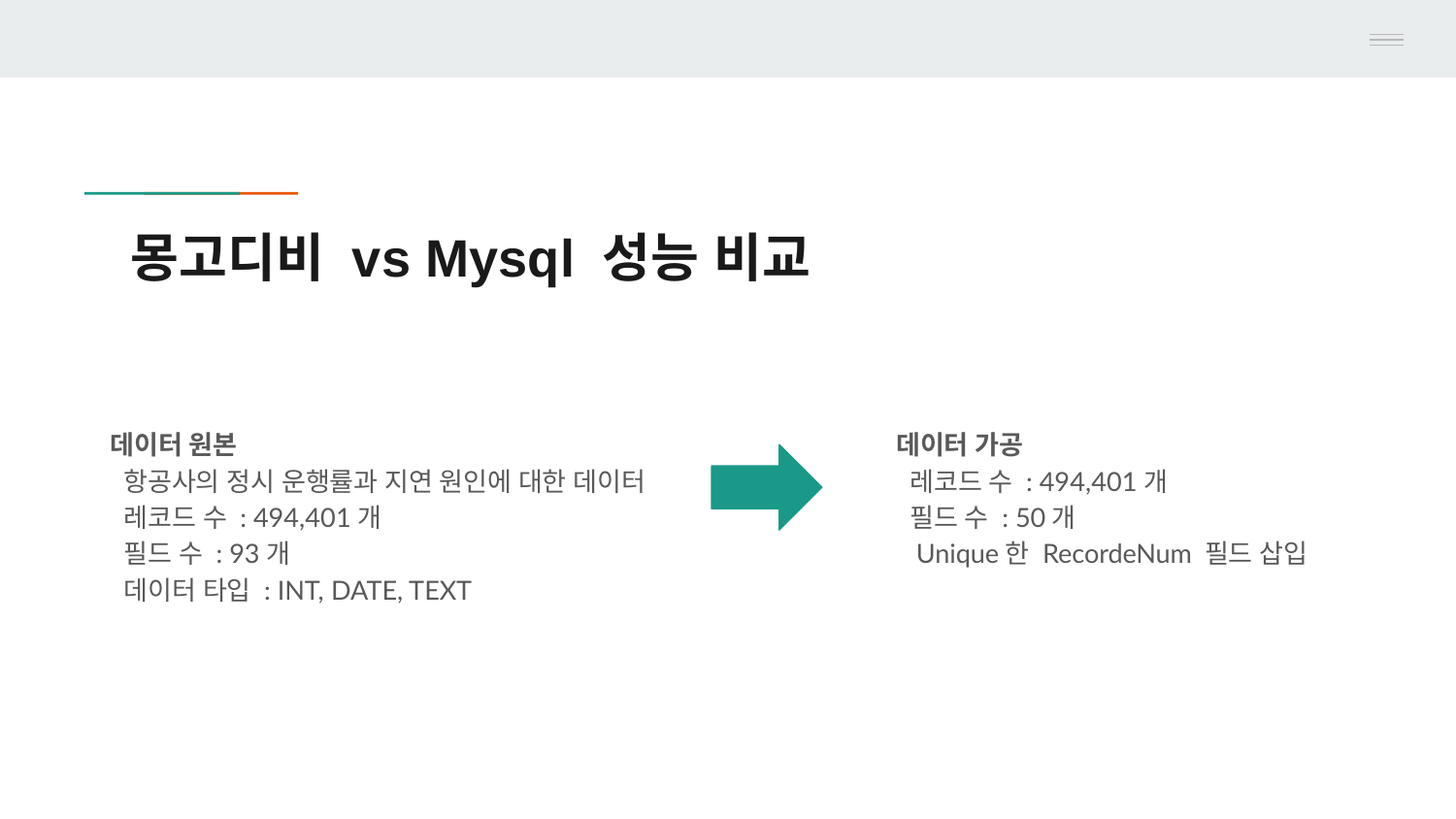

# 몽고디비 vs Mysql 성능 비교
데이터 원본
  항공사의 정시 운행률과 지연 원인에 대한 데이터
  레코드 수 : 494,401개
  필드 수 : 93개
  데이터 타입 : INT, DATE, TEXT
데이터 가공
  레코드 수 : 494,401개
  필드 수 : 50개
  Unique한 RecordeNum 필드 삽입